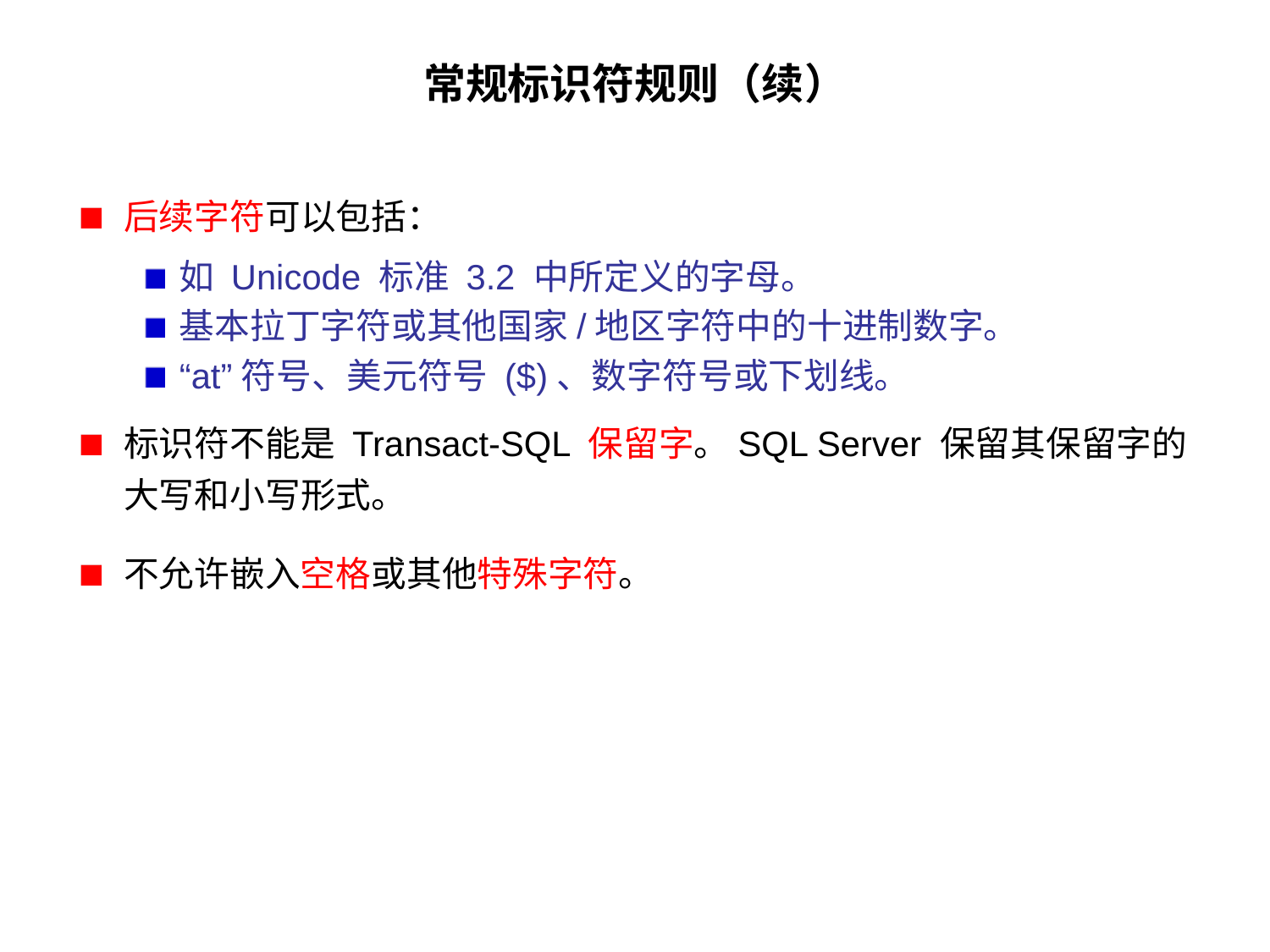

# 常规标识符规则（续）
后续字符可以包括：
如 Unicode 标准 3.2 中所定义的字母。
基本拉丁字符或其他国家/地区字符中的十进制数字。
“at”符号、美元符号 ($)、数字符号或下划线。
标识符不能是 Transact-SQL 保留字。SQL Server 保留其保留字的大写和小写形式。
不允许嵌入空格或其他特殊字符。